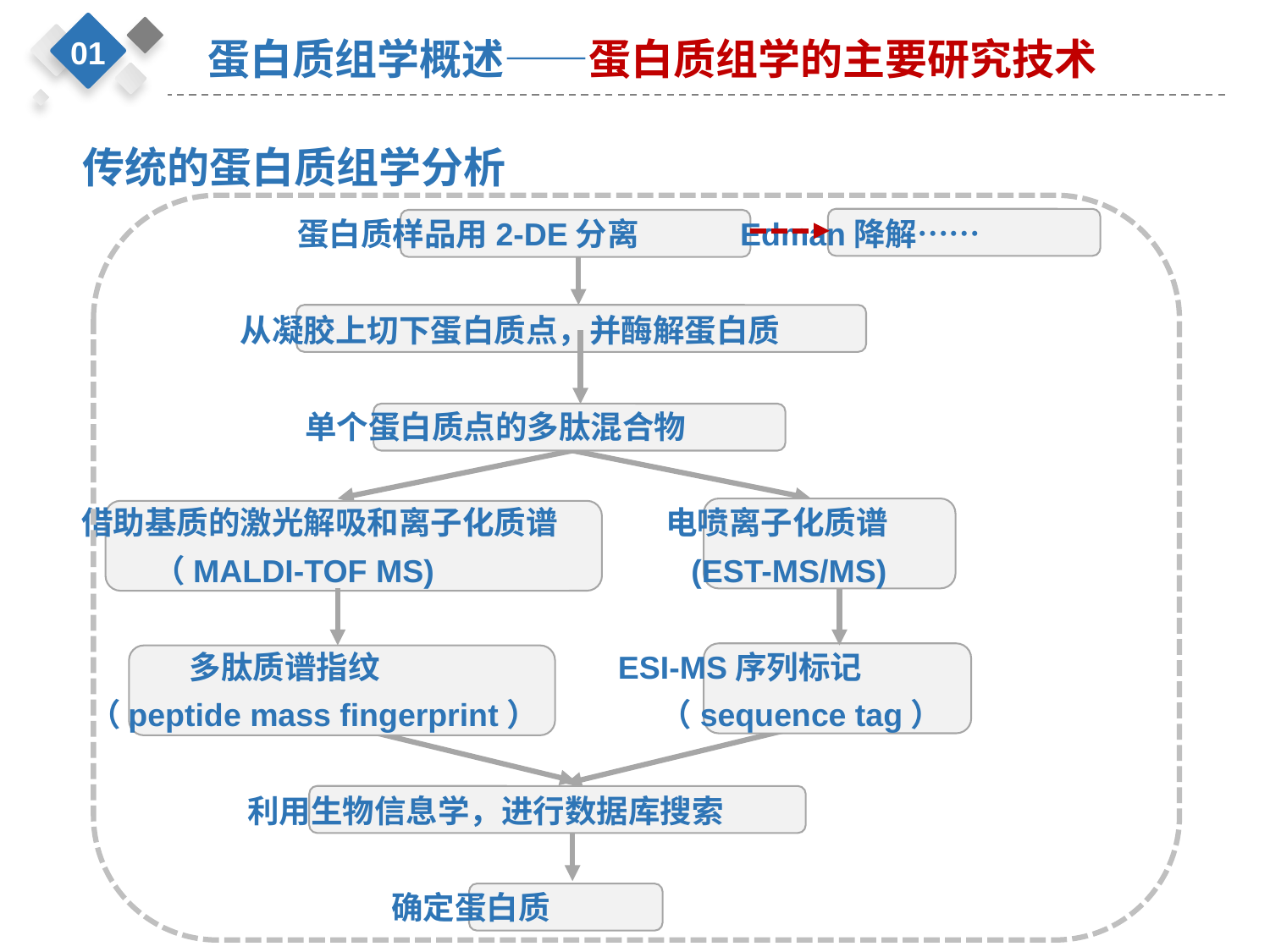

01

蛋白质组学概述——蛋白质组学的主要研究技术
传统的蛋白质组学分析

                                                      蛋白质样品用2-DE分离             Edman降解……

                                              从凝胶上切下蛋白质点，并酶解蛋白质

                                                       单个蛋白质点的多肽混合物

                        借助基质的激光解吸和离子化质谱               电喷离子化质谱
                                  （MALDI-TOF MS)                             (EST-MS/MS)

                                       多肽质谱指纹                                ESI-MS序列标记
                         （peptide mass fingerprint）                 （sequence tag）

                                               利用生物信息学，进行数据库搜索

                                                                   确定蛋白质